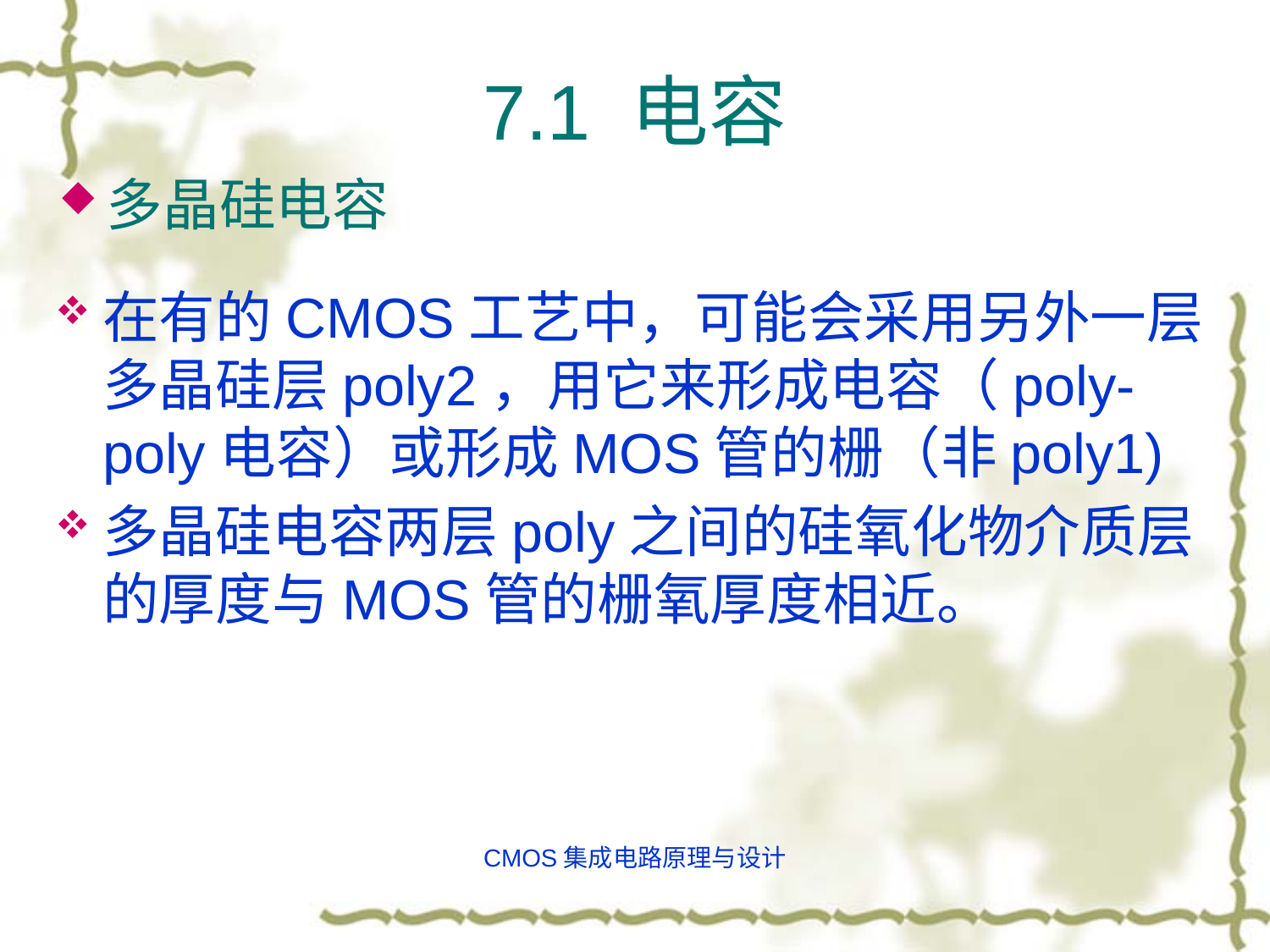

7.1 电容
多晶硅电容
在有的CMOS工艺中，可能会采用另外一层多晶硅层poly2，用它来形成电容（poly-poly电容）或形成MOS管的栅（非poly1)
多晶硅电容两层poly之间的硅氧化物介质层的厚度与MOS管的栅氧厚度相近。
CMOS集成电路原理与设计
17